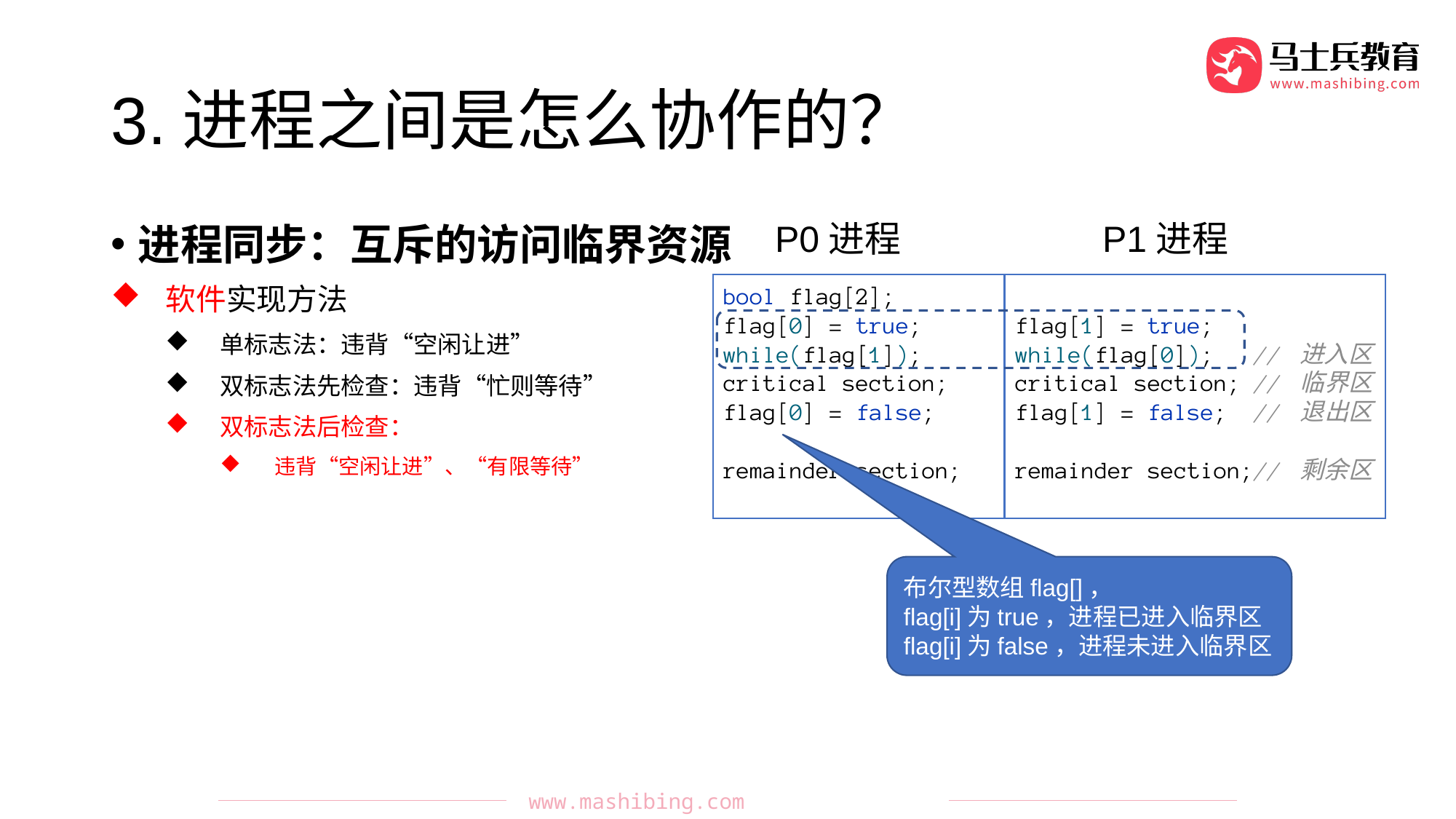

# 3.进程之间是怎么协作的？
P0进程		P1进程
进程同步：互斥的访问临界资源
软件实现方法
单标志法：违背“空闲让进”
双标志法先检查：违背“忙则等待”
双标志法后检查：
违背“空闲让进”、“有限等待”

flag[1] = true;
while(flag[0]);   // 进入区
critical section; // 临界区
flag[1] = false;  // 退出区

remainder section;// 剩余区

bool flag[2];
flag[0] = true;
while(flag[1]);
critical section;
flag[0] = false;

remainder section;

布尔型数组flag[]，
flag[i]为true，进程已进入临界区flag[i]为false，进程未进入临界区